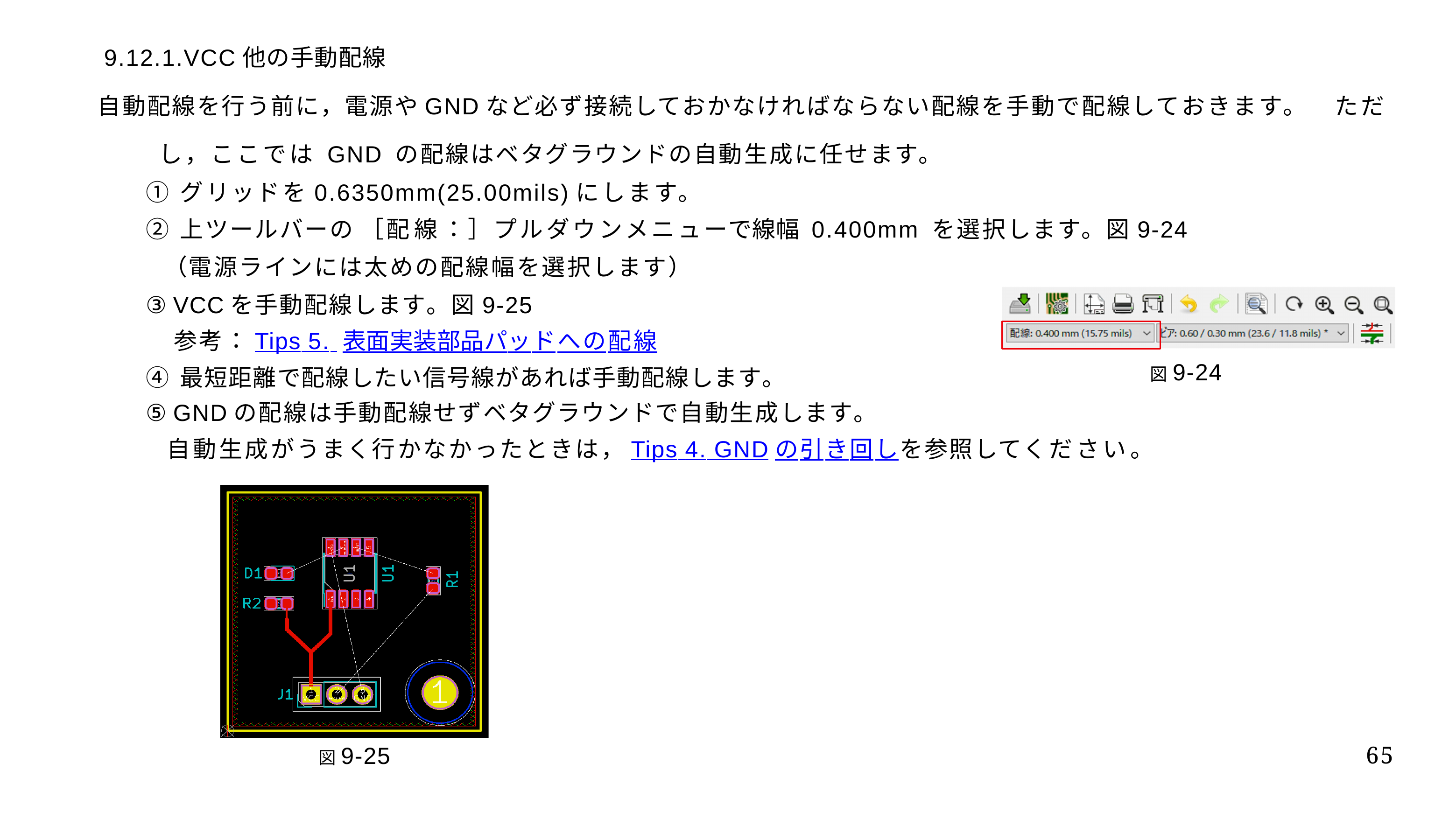

9.12.1.VCC他の手動配線
自動配線を行う前に，電源やGNDなど必ず接続しておかなければならない配線を手動で配線しておきます。　ただし，ここでは GND の配線はベタグラウンドの自動生成に任せます。
① グリッドを0.6350mm(25.00mils)にします。
② 上ツールバーの ［配線：］プルダウンメニューで線幅 0.400mm を選択します。図9-24
  （電源ラインには太めの配線幅を選択します）
③ VCCを手動配線します。図9-25
   参考：Tips 5. 表面実装部品パッドへの配線
④ 最短距離で配線したい信号線があれば手動配線します。
⑤ GNDの配線は手動配線せずベタグラウンドで自動生成します。
  自動生成がうまく行かなかったときは，Tips 4. GNDの引き回しを参照してください。

図9-24

図9-25
65
34